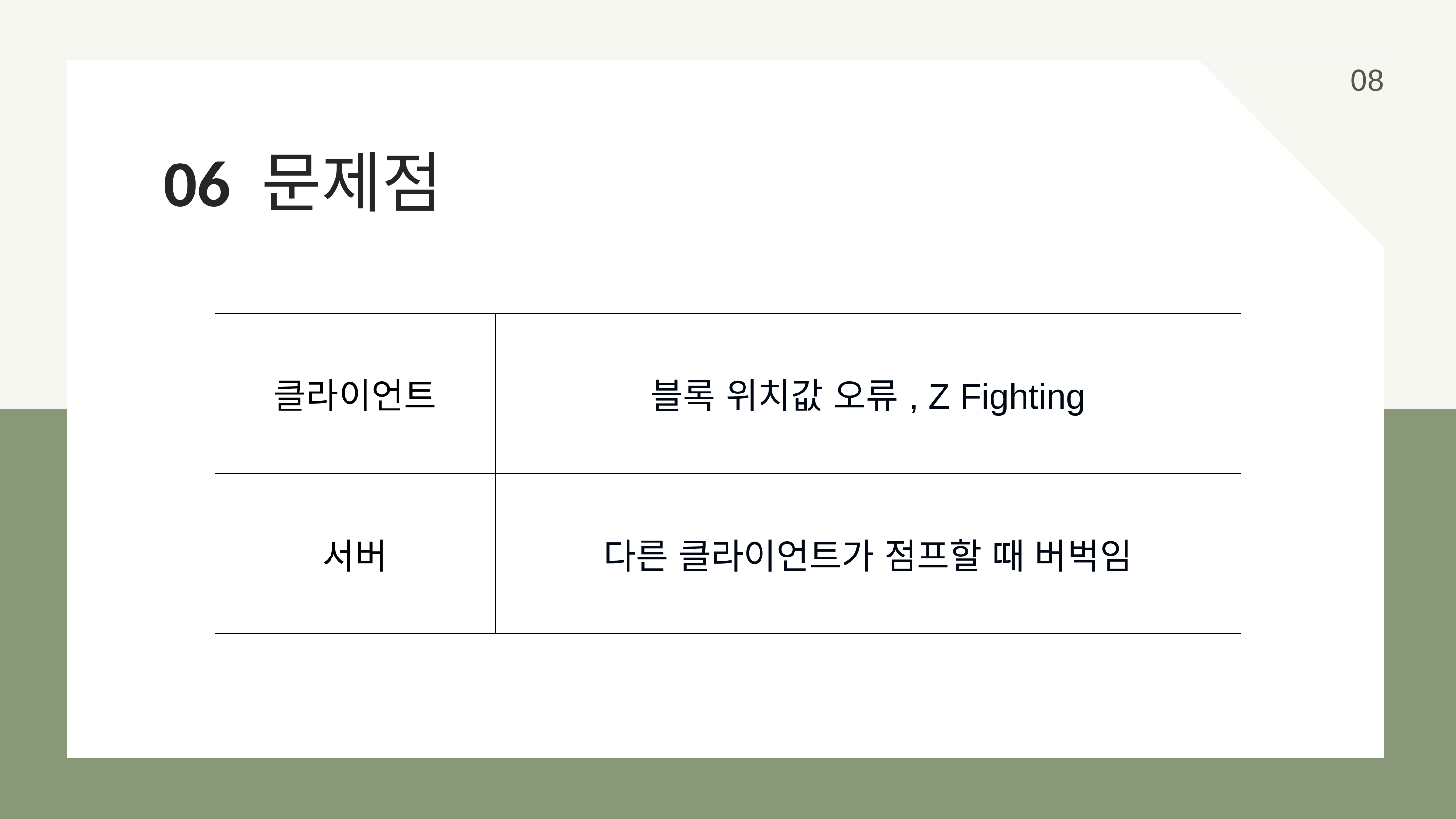

08
06 문제점
| 클라이언트 | 블록 위치값 오류, Z Fighting |
| --- | --- |
| 서버 | 다른 클라이언트가 점프할 때 버벅임 |